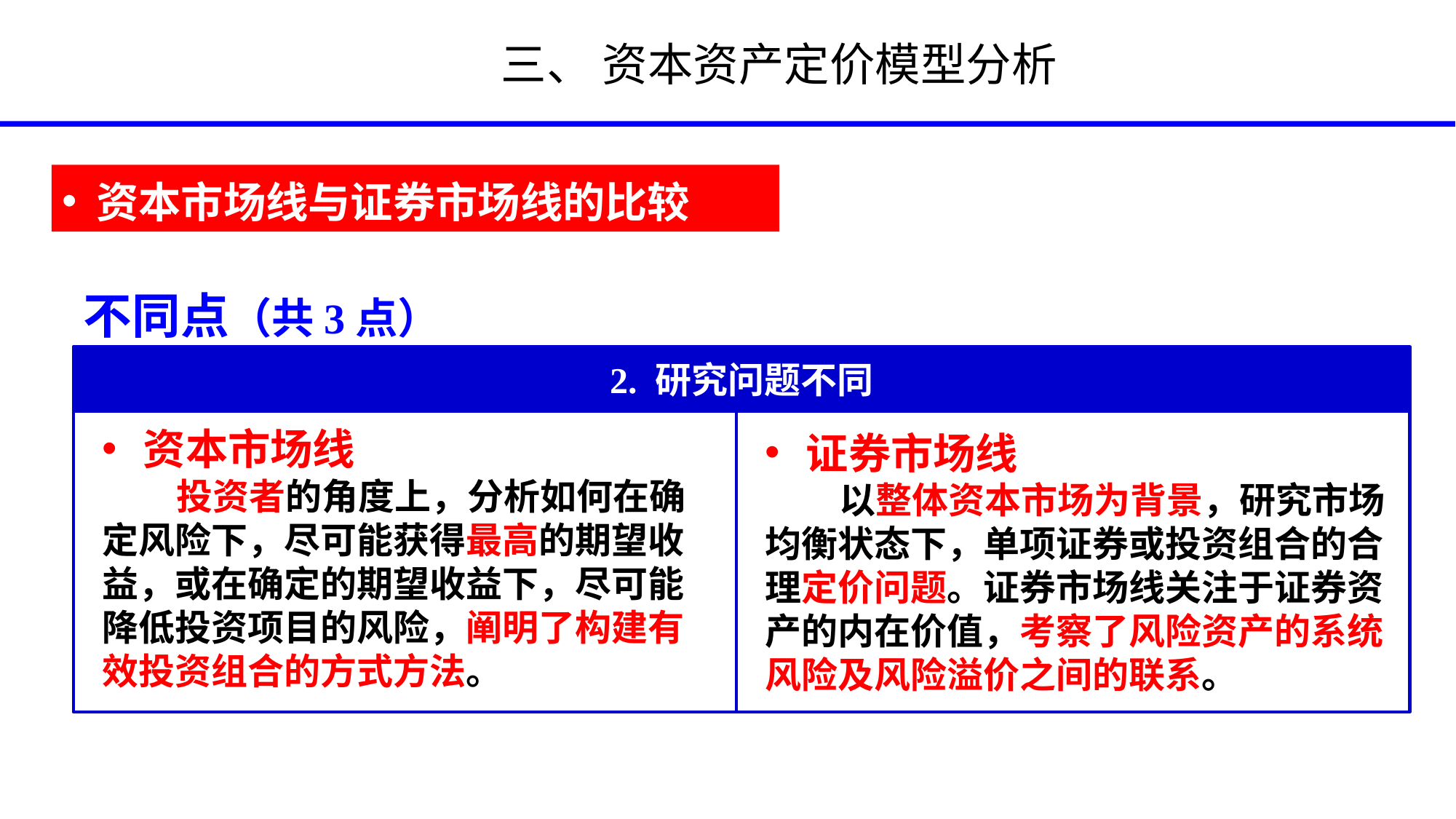

# 三、 资本资产定价模型分析
资本市场线与证券市场线的比较
不同点（共3点）
2. 研究问题不同

资本市场线
        投资者的角度上，分析如何在确定风险下，尽可能获得最高的期望收益，或在确定的期望收益下，尽可能降低投资项目的风险，阐明了构建有效投资组合的方式方法。
证券市场线
        以整体资本市场为背景，研究市场均衡状态下，单项证券或投资组合的合理定价问题。证券市场线关注于证券资产的内在价值，考察了风险资产的系统风险及风险溢价之间的联系。